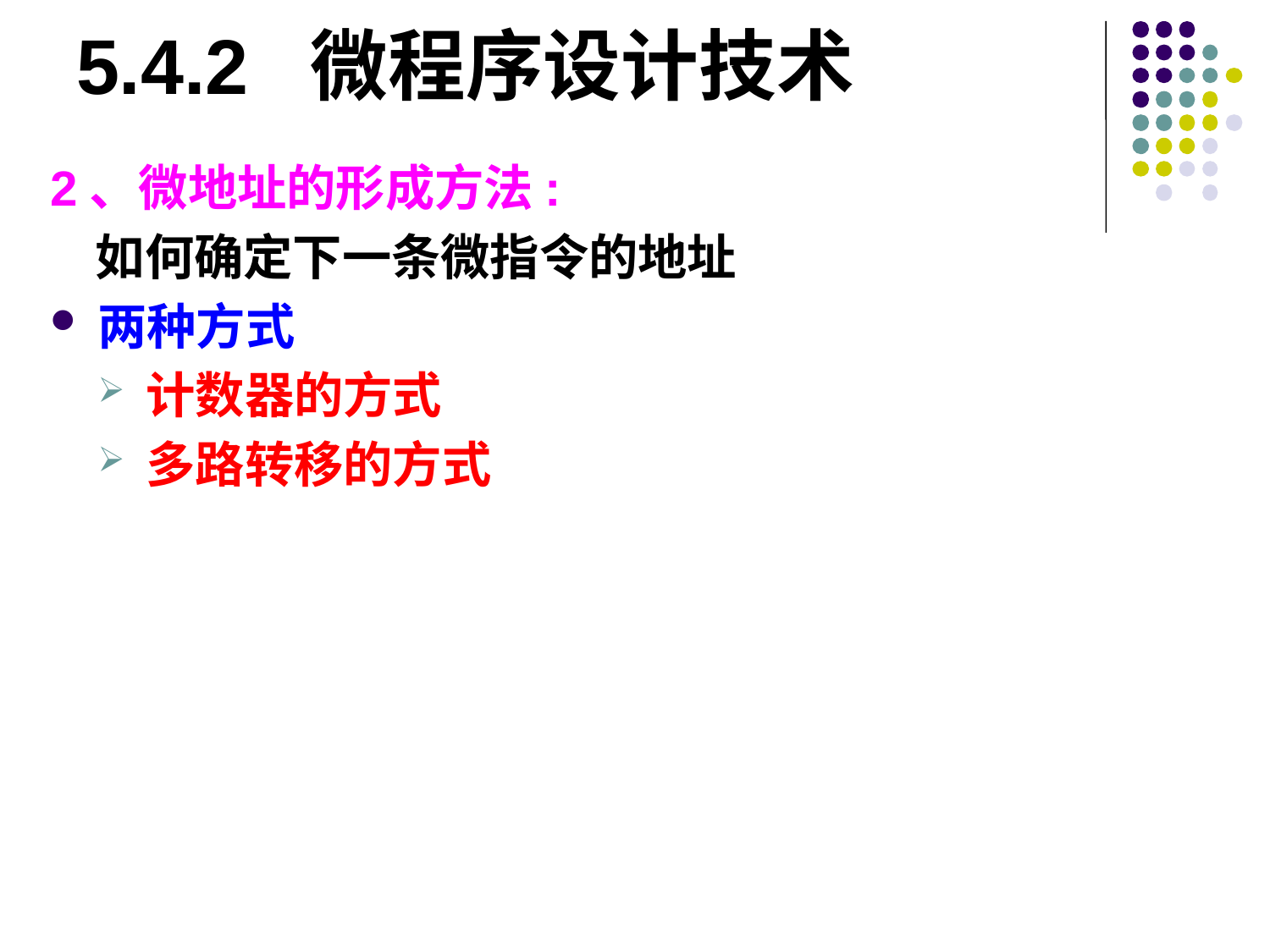

# 5.4.2  微程序设计技术
2、微地址的形成方法:
   如何确定下一条微指令的地址
两种方式
计数器的方式
多路转移的方式
69